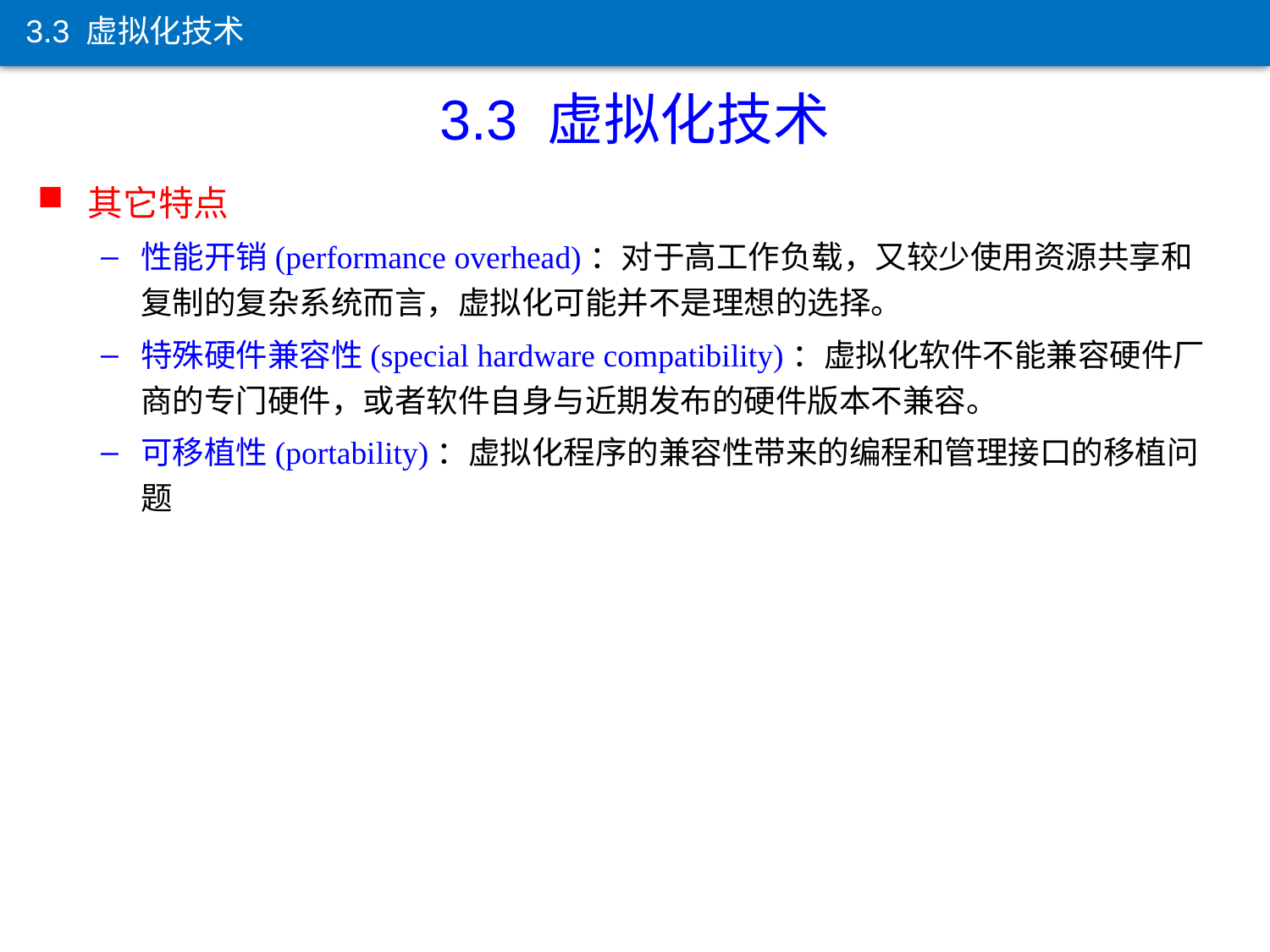

3.3 虚拟化技术
3.3 虚拟化技术
其它特点
性能开销(performance overhead)：对于高工作负载，又较少使用资源共享和复制的复杂系统而言，虚拟化可能并不是理想的选择。
特殊硬件兼容性(special hardware compatibility)：虚拟化软件不能兼容硬件厂商的专门硬件，或者软件自身与近期发布的硬件版本不兼容。
可移植性(portability)：虚拟化程序的兼容性带来的编程和管理接口的移植问题
38